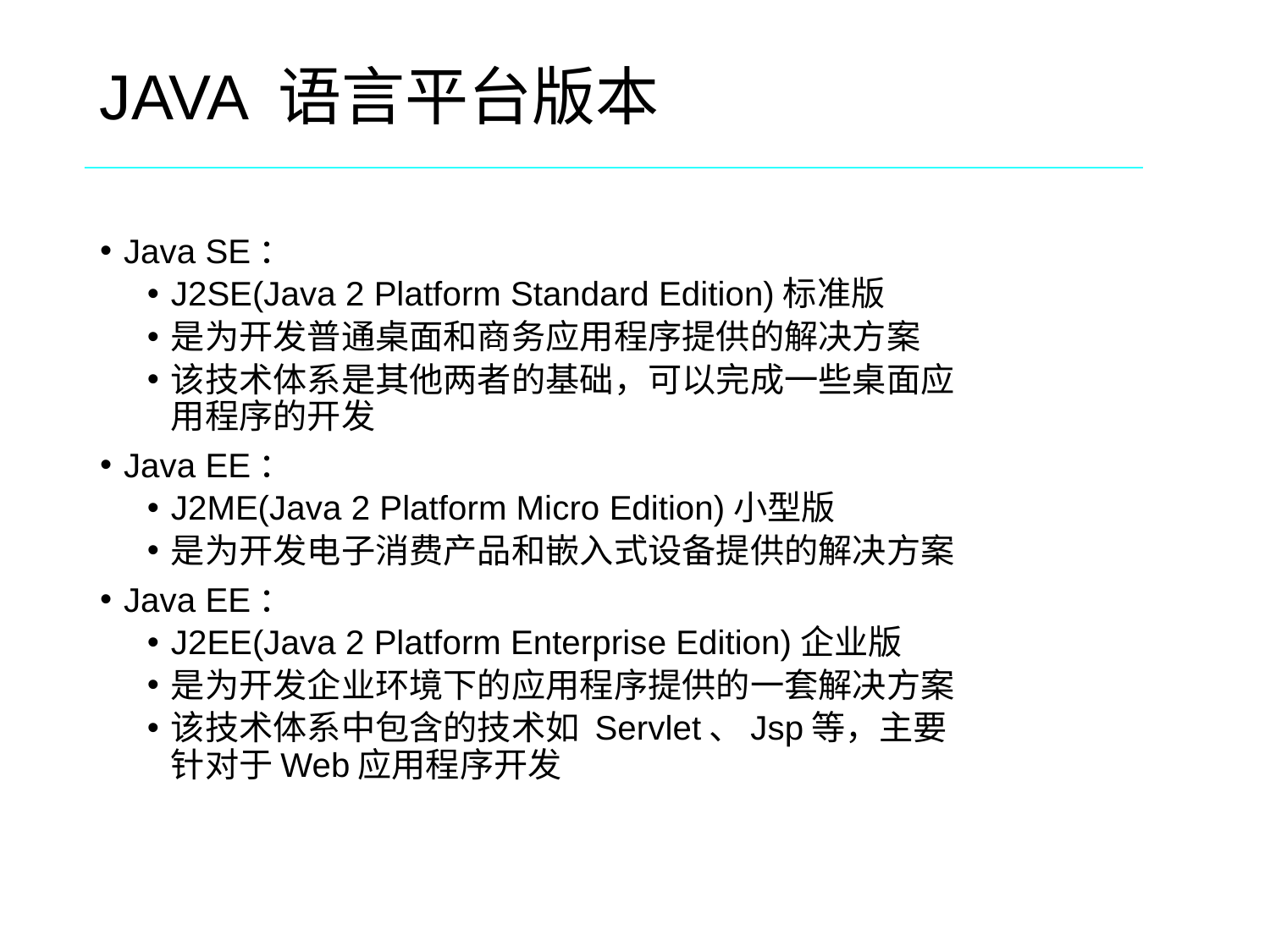

JAVA 语言平台版本

Java SE：
J2SE(Java 2 Platform Standard Edition)标准版
是为开发普通桌面和商务应用程序提供的解决方案
该技术体系是其他两者的基础，可以完成一些桌面应用程序的开发
Java EE：
J2ME(Java 2 Platform Micro Edition)小型版
是为开发电子消费产品和嵌入式设备提供的解决方案
Java EE：
J2EE(Java 2 Platform Enterprise Edition)企业版
是为开发企业环境下的应用程序提供的一套解决方案
该技术体系中包含的技术如 Servlet、Jsp等，主要针对于Web应用程序开发